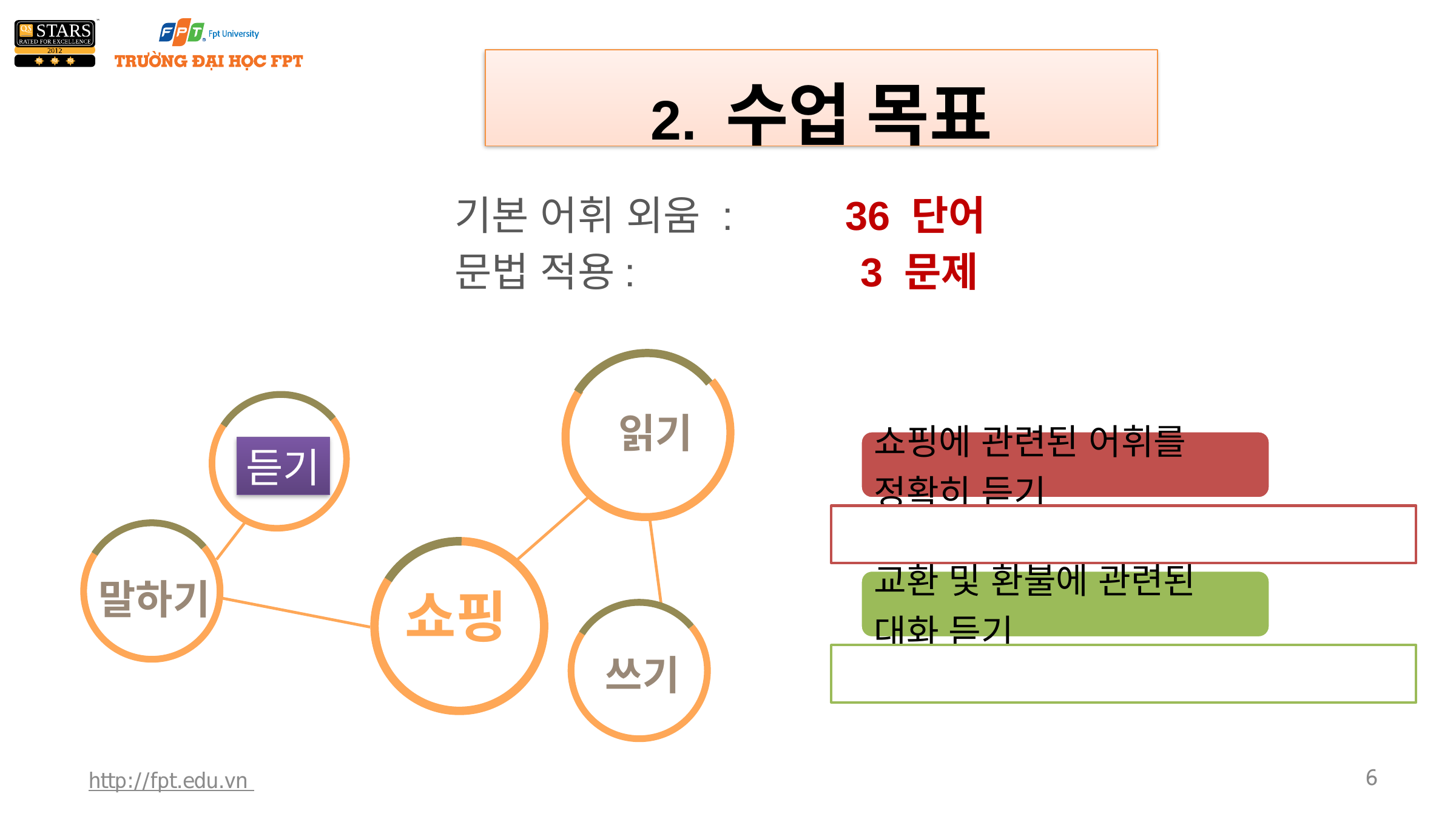

2. 수업 목표
기본 어휘 외움 :          36 단어
문법 적용:                    3 문제

듣기

말하기
쇼핑

쓰기
읽기
쇼핑에 관련된 어휘를 정확히 듣기
교환 및 환불에 관련된 대화 듣기
http://fpt.edu.vn
6